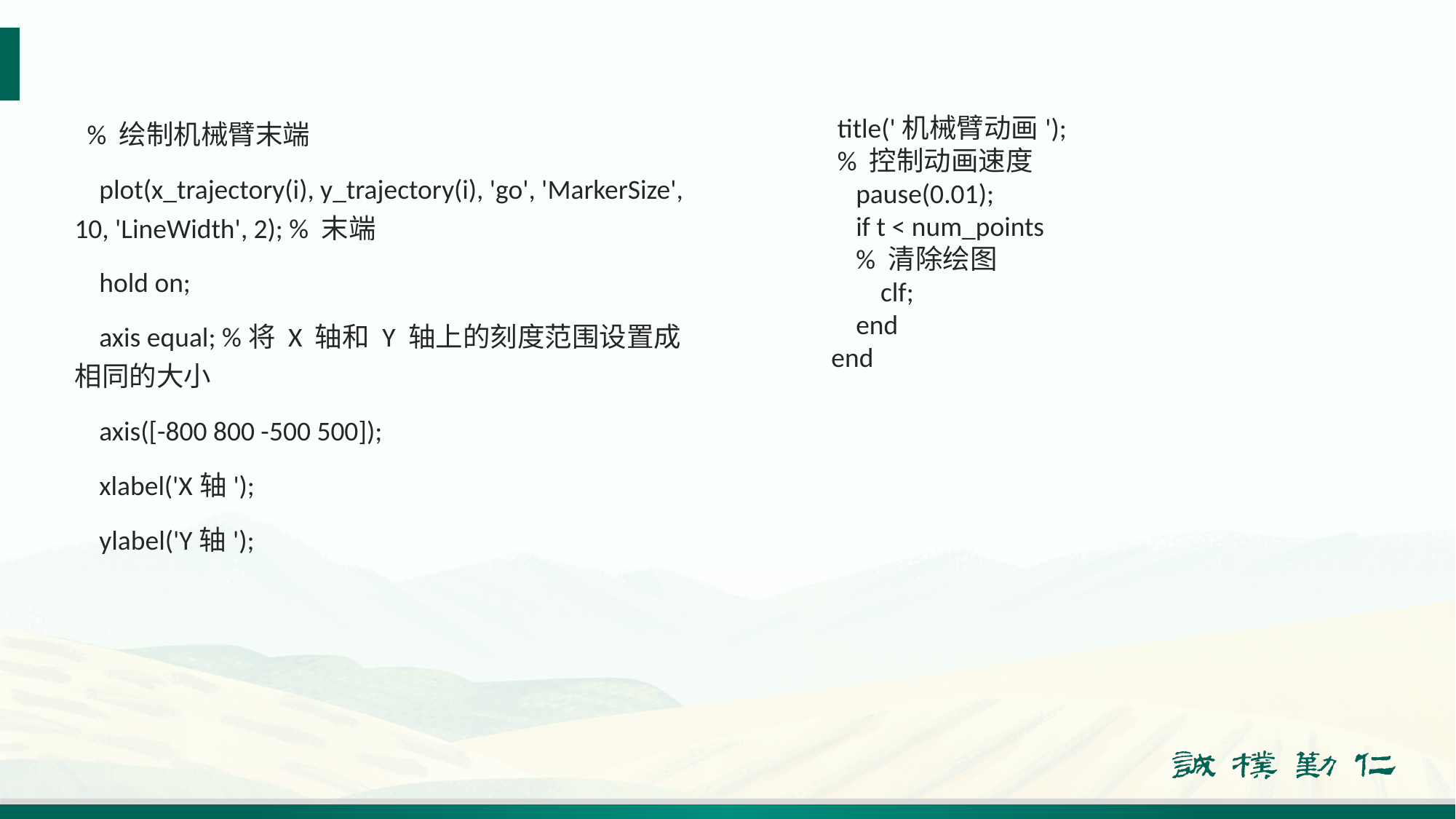

% 绘制机械臂末端
    plot(x_trajectory(i), y_trajectory(i), 'go', 'MarkerSize', 10, 'LineWidth', 2); % 末端
    hold on;
    axis equal; %将 X 轴和 Y 轴上的刻度范围设置成相同的大小
    axis([-800 800 -500 500]);
    xlabel('X轴');
    ylabel('Y轴');

 title('机械臂动画');
 % 控制动画速度
    pause(0.01);
    if t < num_points
    % 清除绘图
        clf;
    end
end